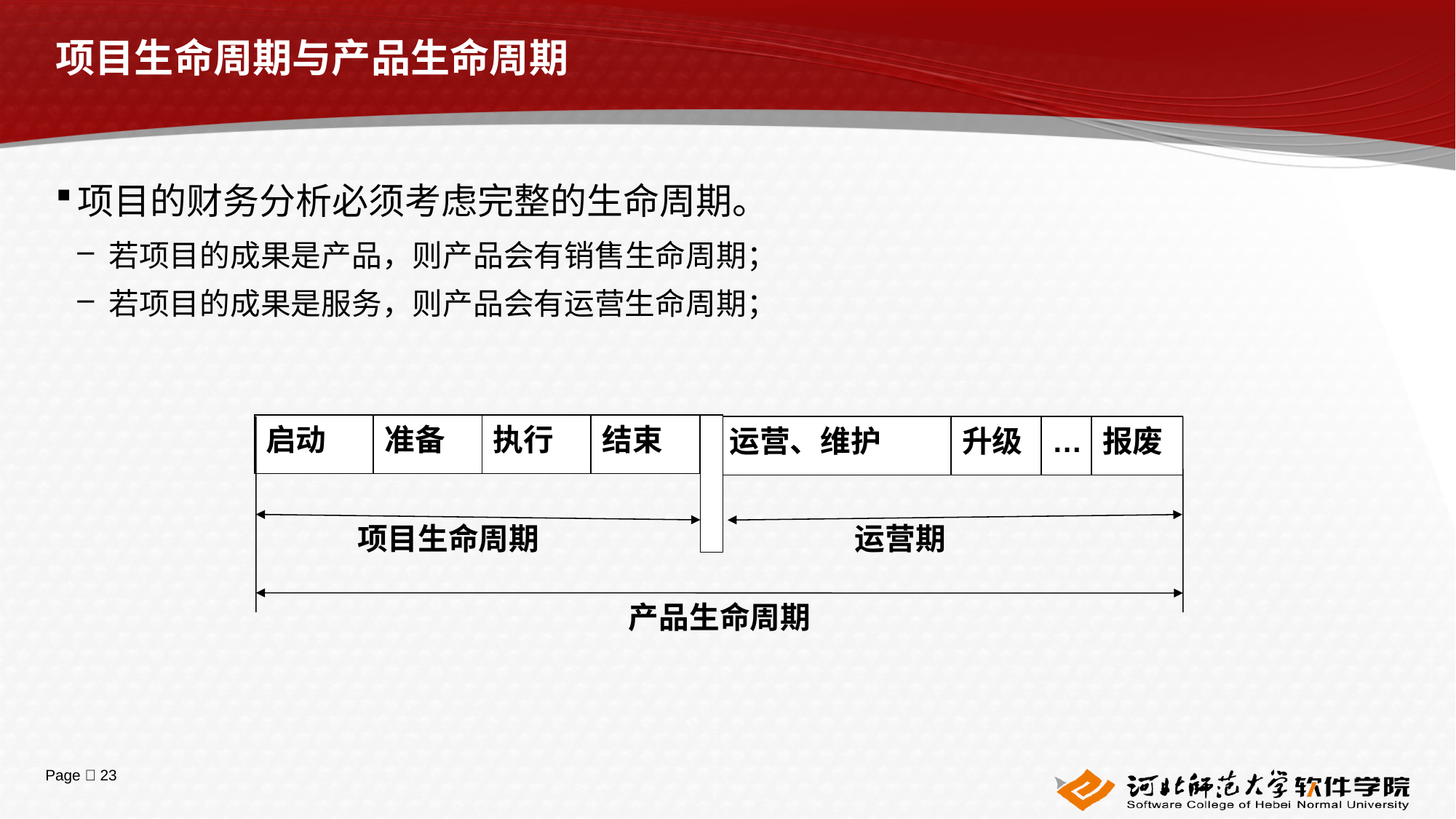

# 项目生命周期与产品生命周期
项目的财务分析必须考虑完整的生命周期。
若项目的成果是产品，则产品会有销售生命周期；
若项目的成果是服务，则产品会有运营生命周期；

启动
准备
执行
结束

运营、维护
升级
…
报废

项目生命周期
运营期

产品生命周期